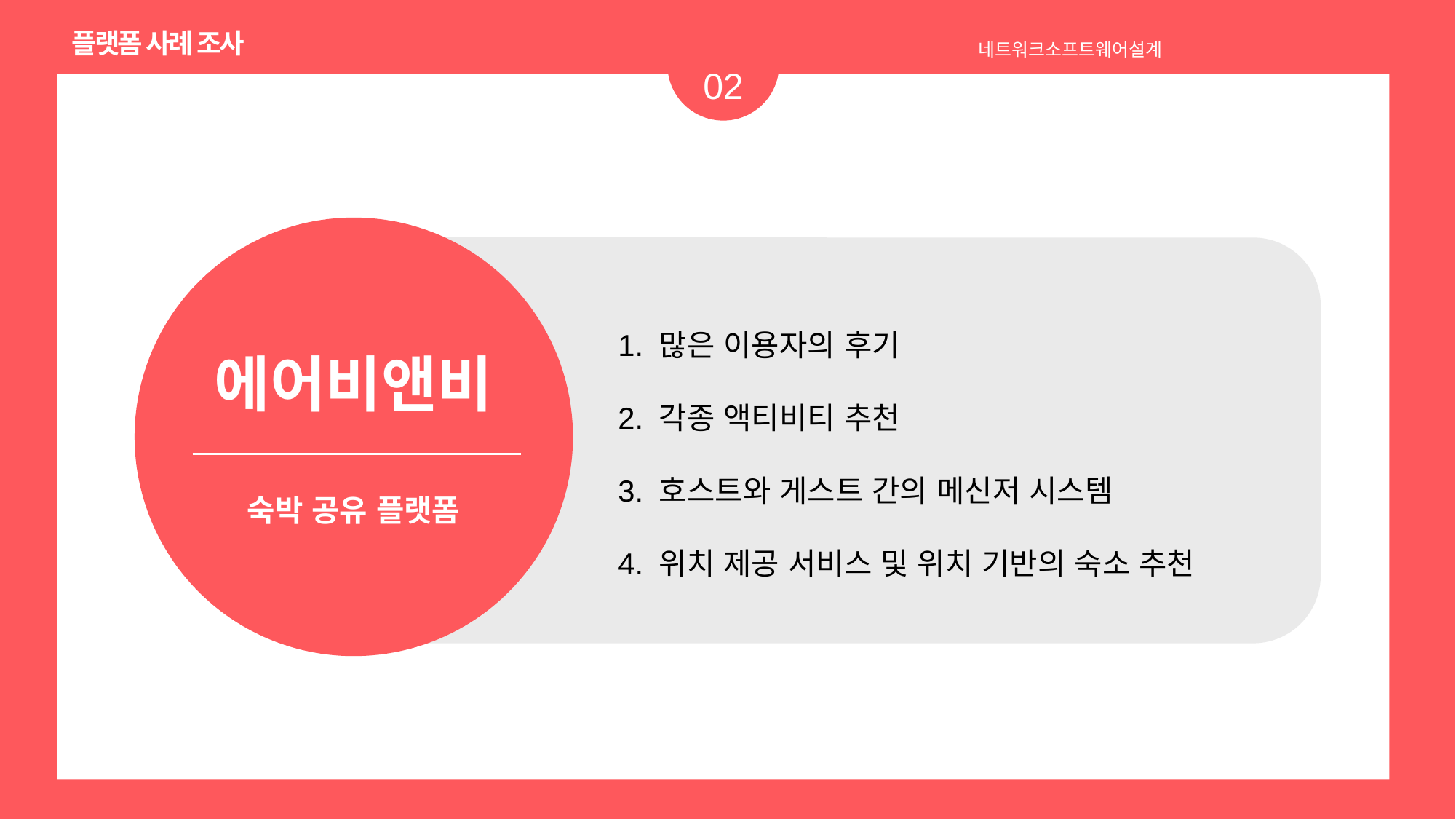

플랫폼 사례 조사
네트워크소프트웨어설계
02

에어비앤비

숙박 공유 플랫폼

1. 많은 이용자의 후기
2. 각종 액티비티 추천
3. 호스트와 게스트 간의 메신저 시스템
4. 위치 제공 서비스 및 위치 기반의 숙소 추천